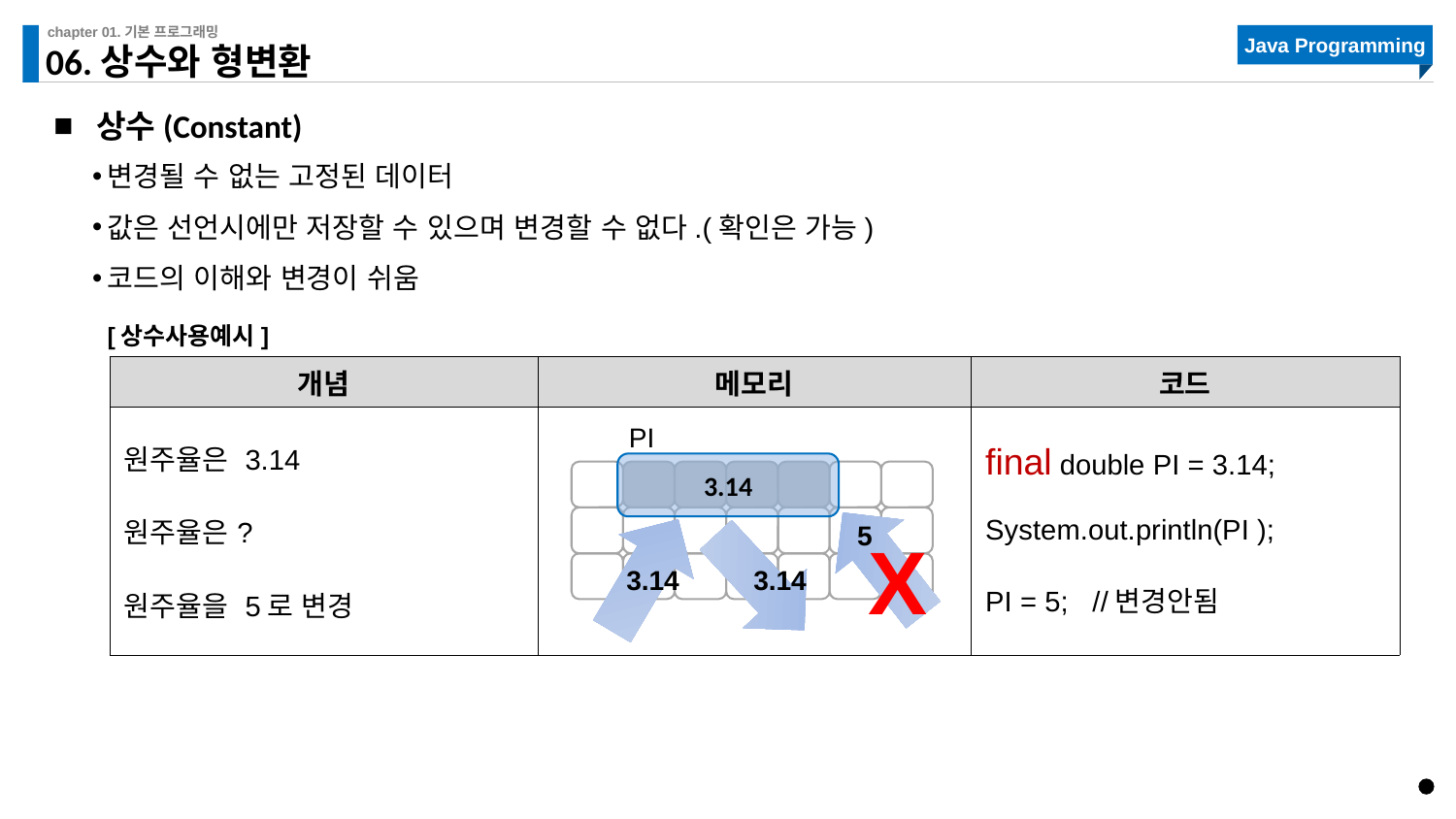

# 06.상수와 형변환
상수(Constant)
변경될 수 없는 고정된 데이터
값은 선언시에만 저장할 수 있으며 변경할 수 없다.(확인은 가능)
코드의 이해와 변경이 쉬움
[상수사용예시]
| 개념 | 메모리 | 코드 |
| --- | --- | --- |
| 원주율은 3.14 원주율은? 원주율을 5로 변경 |  | final double PI = 3.14; System.out.println(PI ); PI = 5; //변경안됨 |
PI
3.14

5

X
3.14
3.14